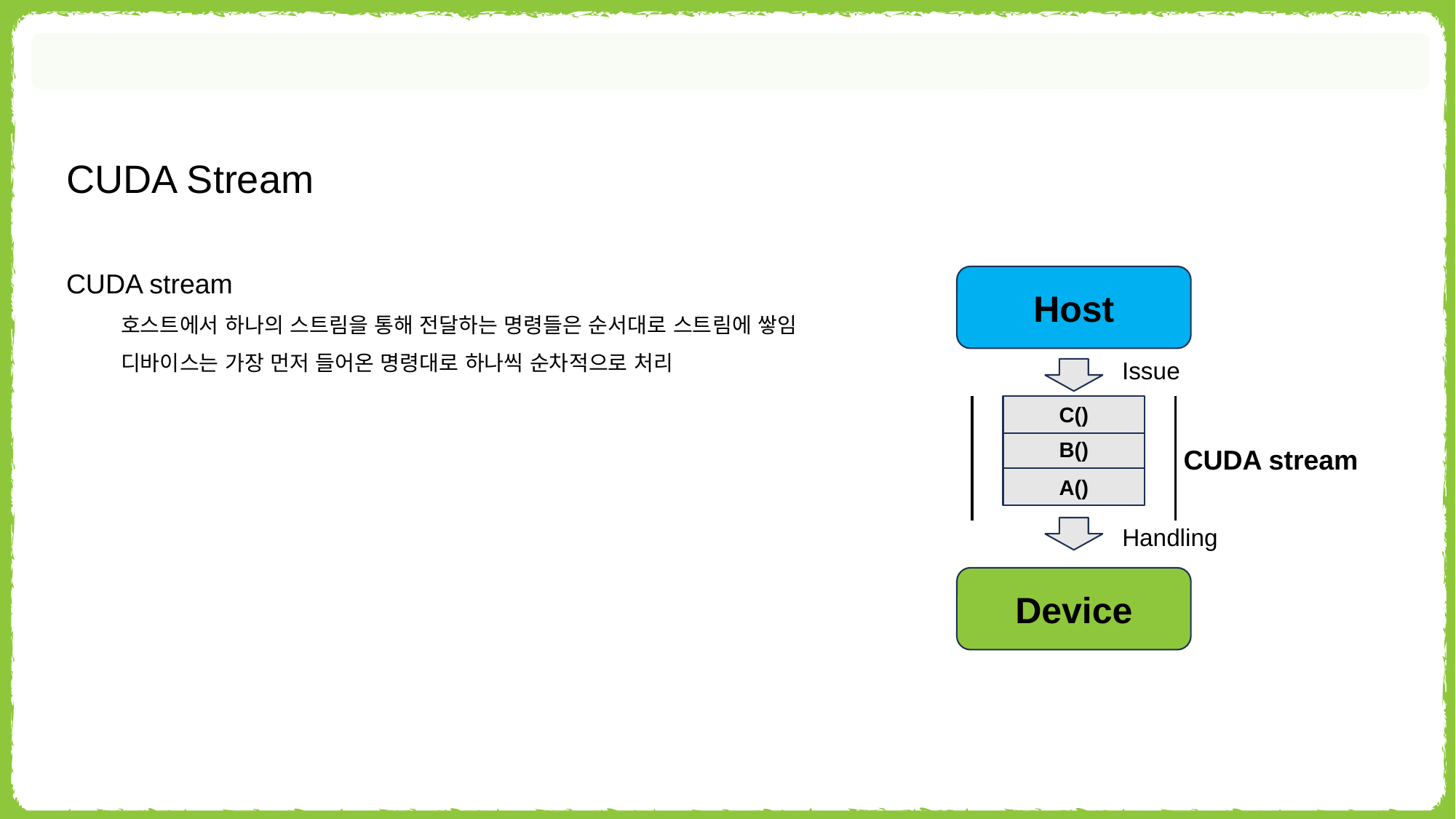

CUDA Stream
CUDA stream
호스트에서 하나의 스트림을 통해 전달하는 명령들은 순서대로 스트림에 쌓임
디바이스는 가장 먼저 들어온 명령대로 하나씩 순차적으로 처리
Host
Issue

C()
B()
A()
Handling

Device
CUDA stream